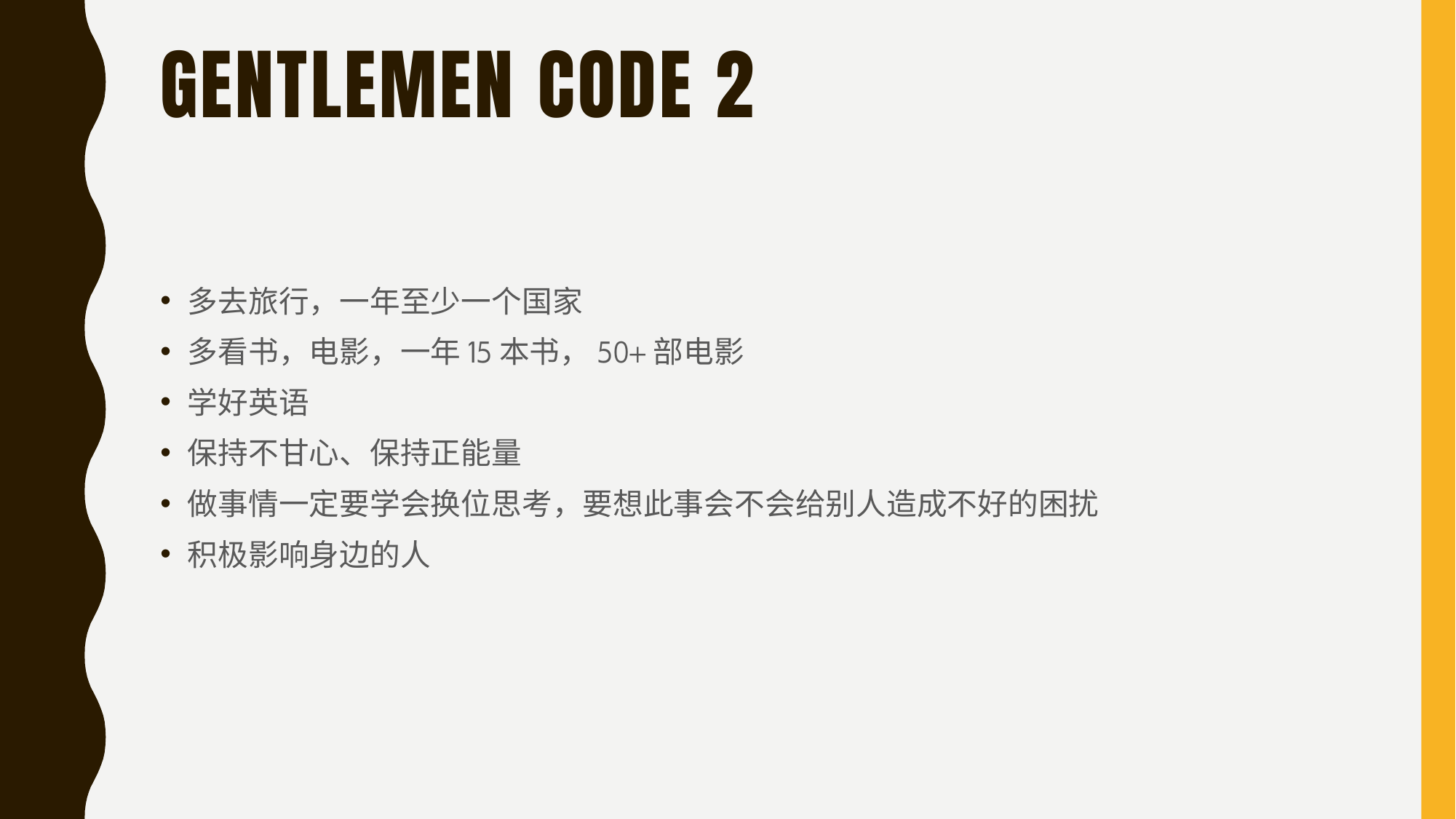

# Gentlemen code 2
多去旅行，一年至少一个国家
多看书，电影，一年15本书，50+部电影
学好英语
保持不甘心、保持正能量
做事情一定要学会换位思考，要想此事会不会给别人造成不好的困扰
积极影响身边的人